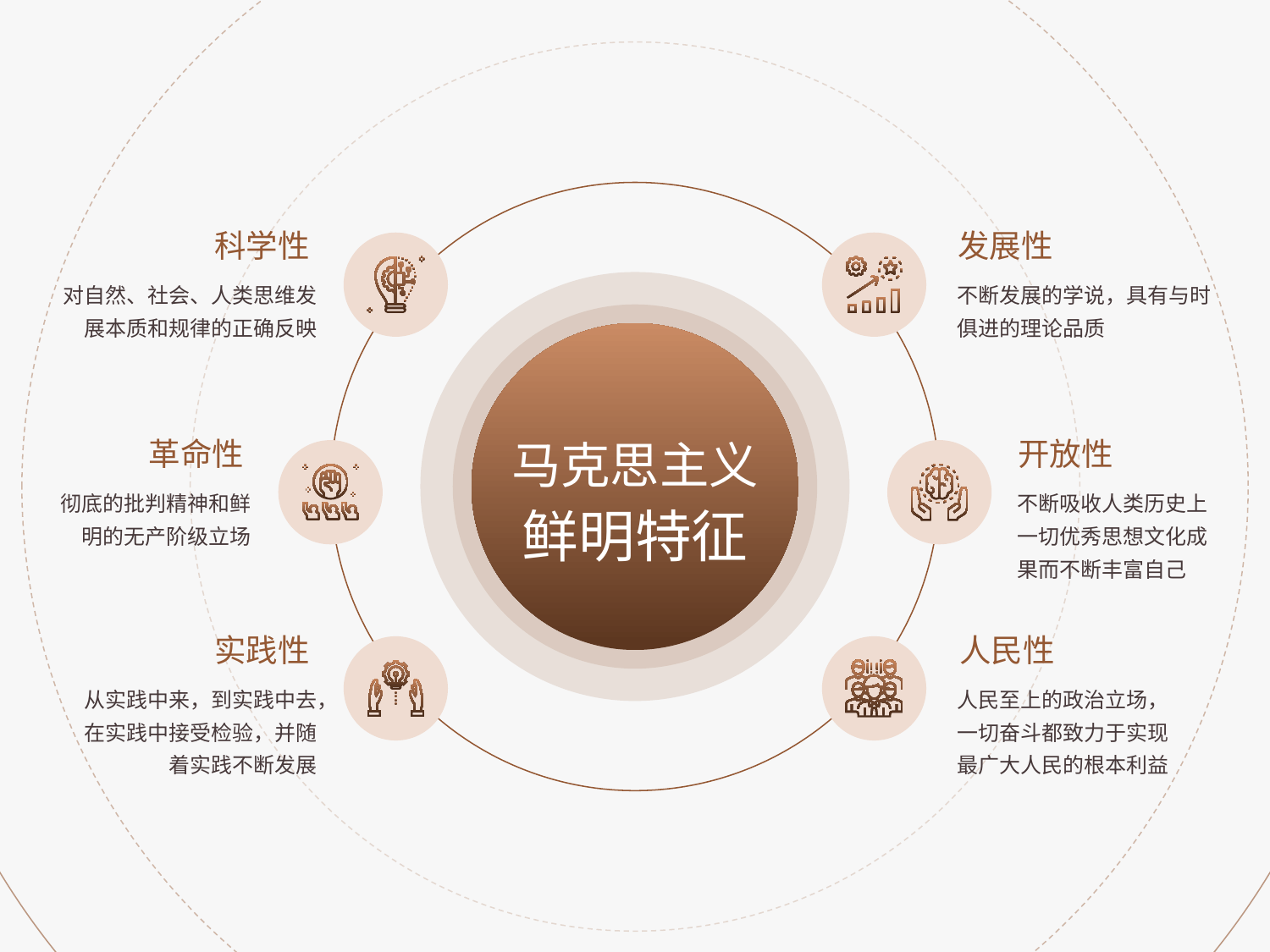

科学性
发展性

对自然、社会、人类思维发展本质和规律的正确反映
不断发展的学说，具有与时俱进的理论品质
90

马克思主义
革命性
开放性

彻底的批判精神和鲜明的无产阶级立场
不断吸收人类历史上一切优秀思想文化成果而不断丰富自己
鲜明特征
实践性
人民性

从实践中来，到实践中去，在实践中接受检验，并随着实践不断发展
人民至上的政治立场，一切奋斗都致力于实现最广大人民的根本利益